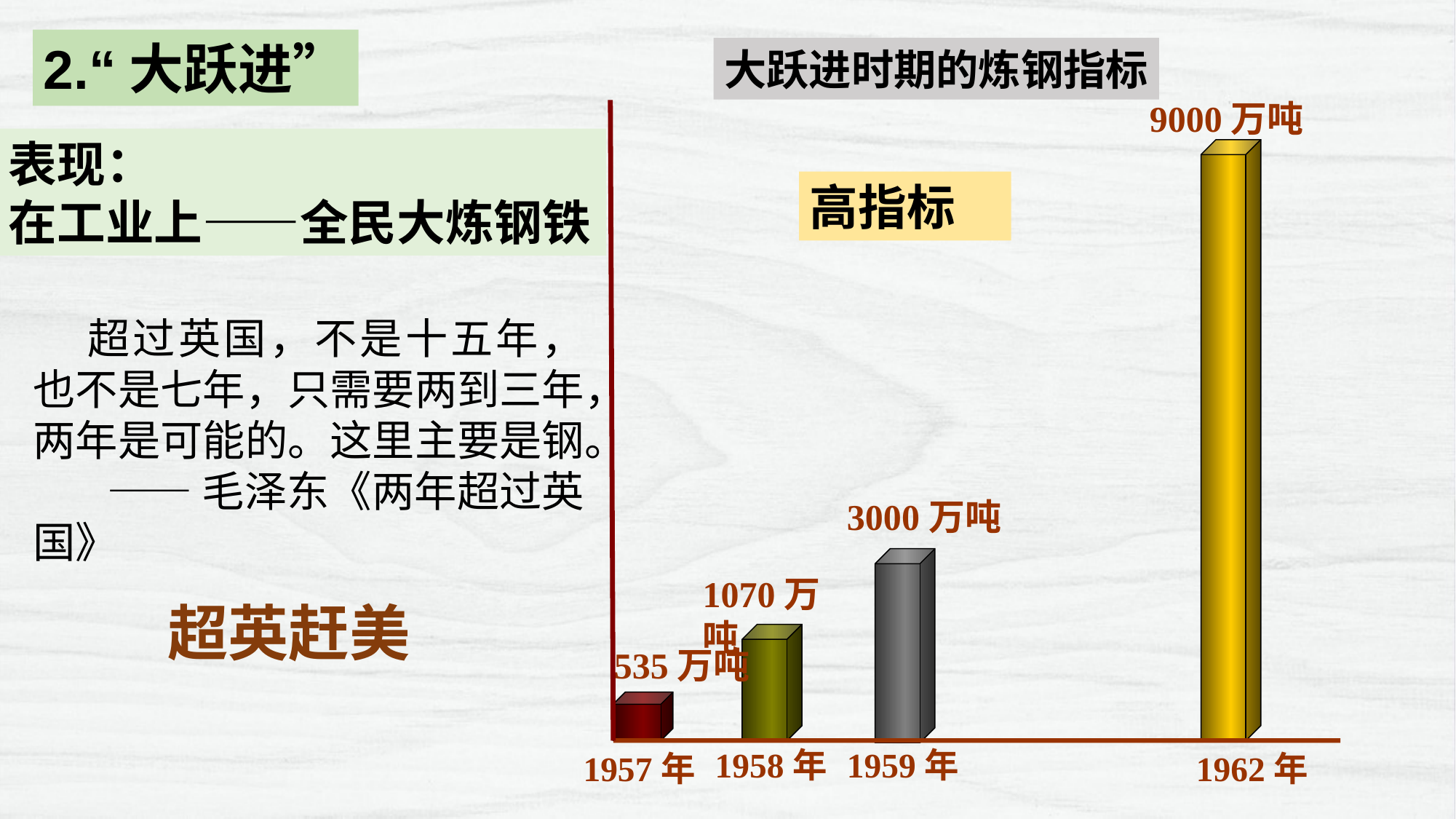

2.“大跃进”
大跃进时期的炼钢指标
9000万吨

3000万吨

1070万吨

535万吨

1958年
1959年

1957年
1962年
表现：
在工业上——全民大炼钢铁
高指标
超过英国，不是十五年，也不是七年，只需要两到三年，两年是可能的。这里主要是钢。
  ——毛泽东《两年超过英国》
超英赶美